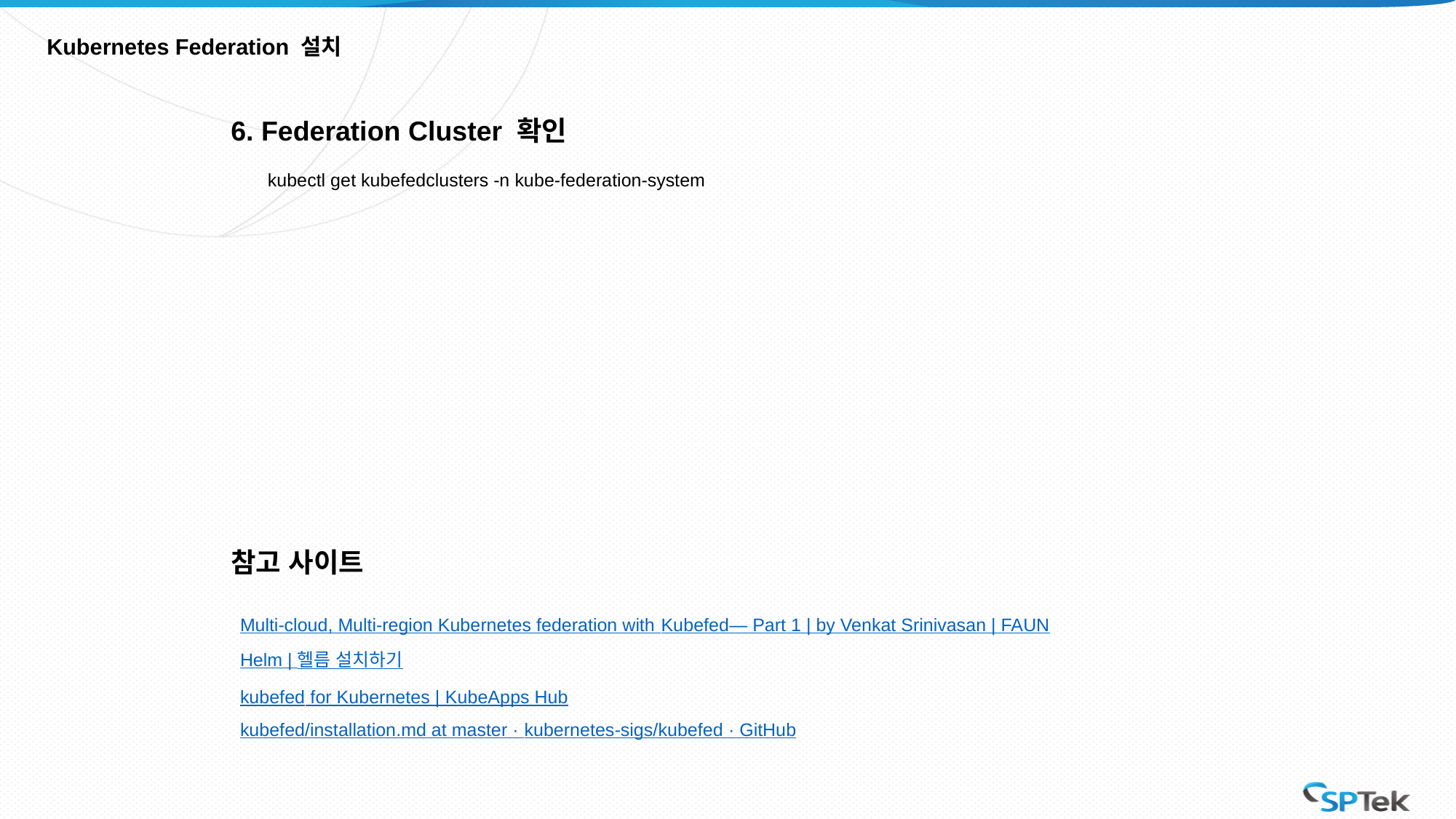

# Kubernetes Federation 설치
6. Federation Cluster 확인
kubectl get kubefedclusters -n kube-federation-system
참고 사이트
Multi-cloud, Multi-region Kubernetes federation with Kubefed— Part 1 | by Venkat Srinivasan | FAUN
Helm | 헬름 설치하기
kubefed for Kubernetes | KubeApps Hub
kubefed/installation.md at master · kubernetes-sigs/kubefed · GitHub